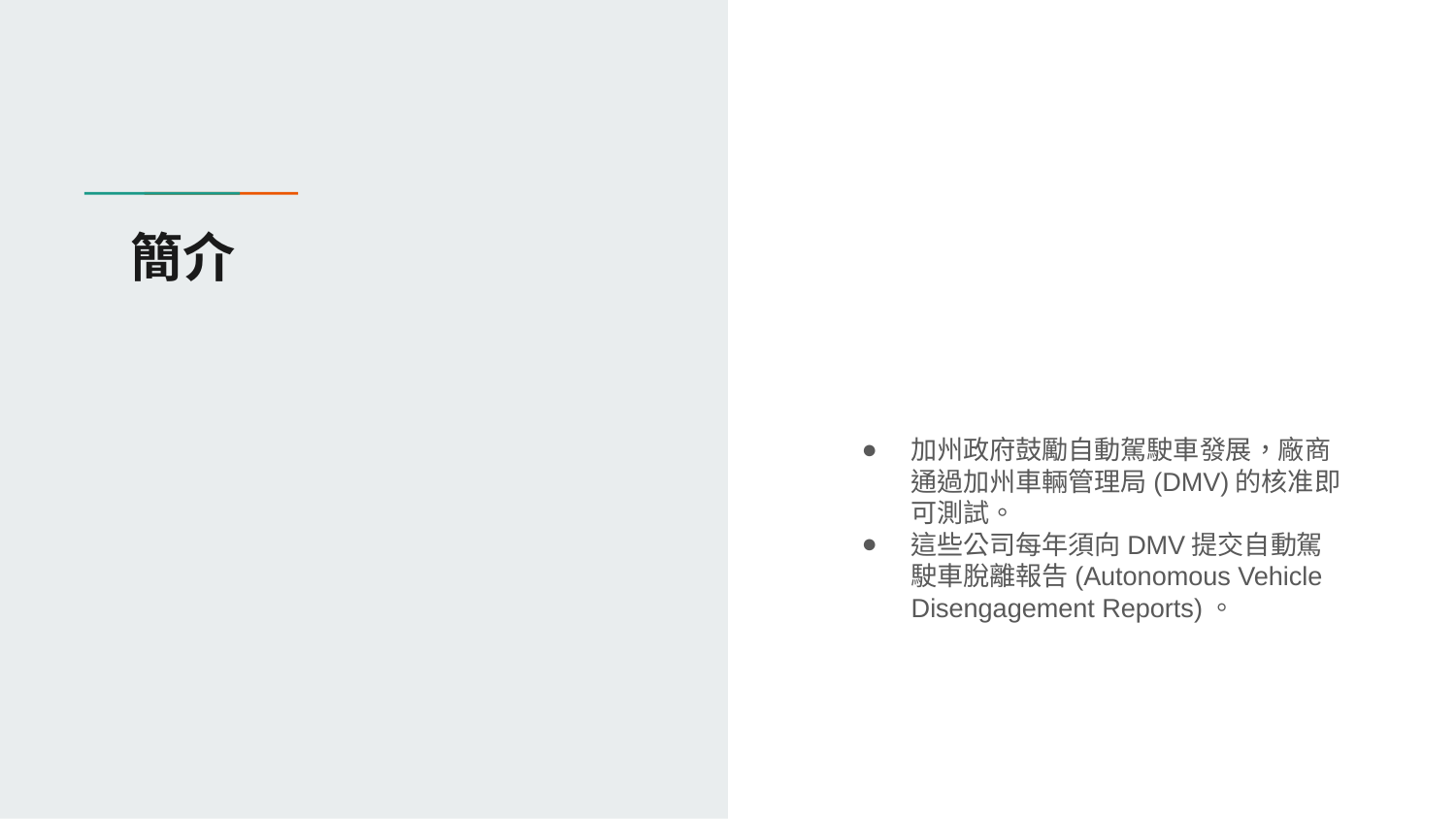

# 簡介

加州政府鼓勵自動駕駛車發展，廠商通過加州車輛管理局(DMV)的核准即可測試。
這些公司每年須向DMV提交自動駕駛車脫離報告(Autonomous Vehicle Disengagement Reports)。